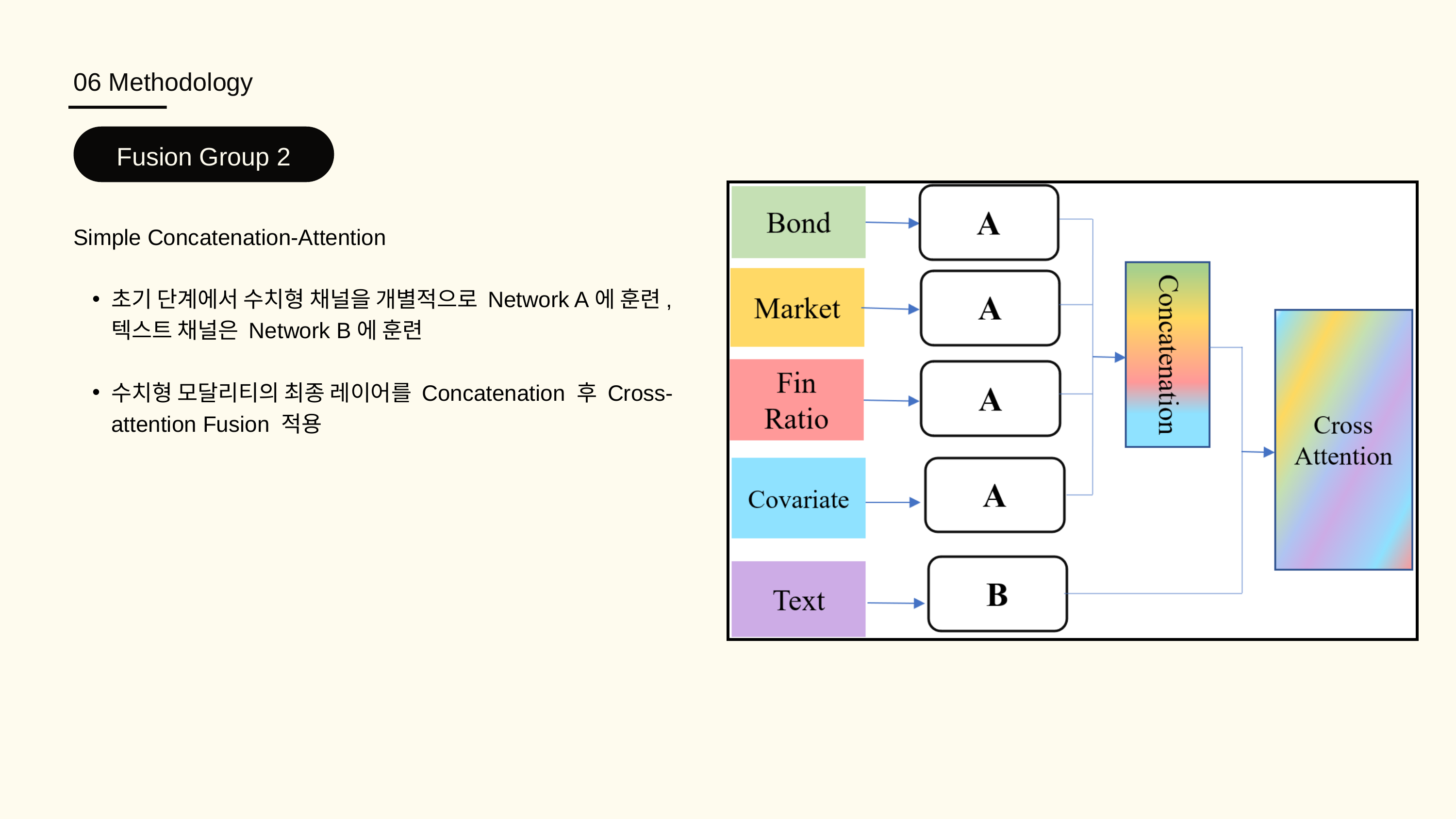

06 Methodology

Fusion Group 2

Simple Concatenation-Attention

초기 단계에서 수치형 채널을 개별적으로 Network A에 훈련, 텍스트 채널은 Network B에 훈련

수치형 모달리티의 최종 레이어를 Concatenation 후 Cross-attention Fusion 적용